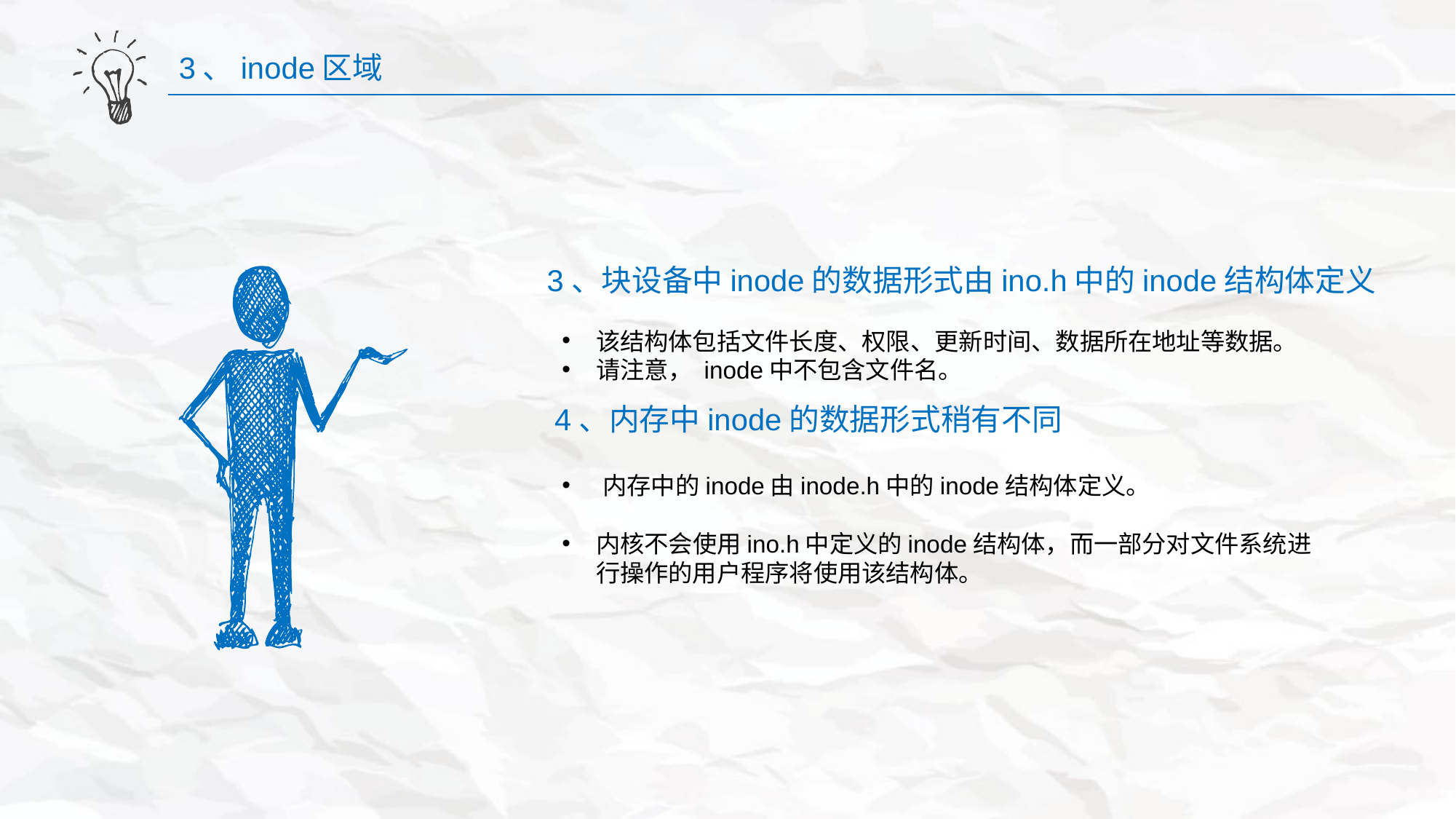

3、inode区域
3、块设备中inode的数据形式由ino.h中的inode结构体定义
该结构体包括文件长度、权限、更新时间、数据所在地址等数据。
请注意， inode中不包含文件名。

4、内存中inode的数据形式稍有不同
内存中的inode由inode.h中的inode结构体定义。

内核不会使用ino.h中定义的inode结构体，而一部分对文件系统进行操作的用户程序将使用该结构体。